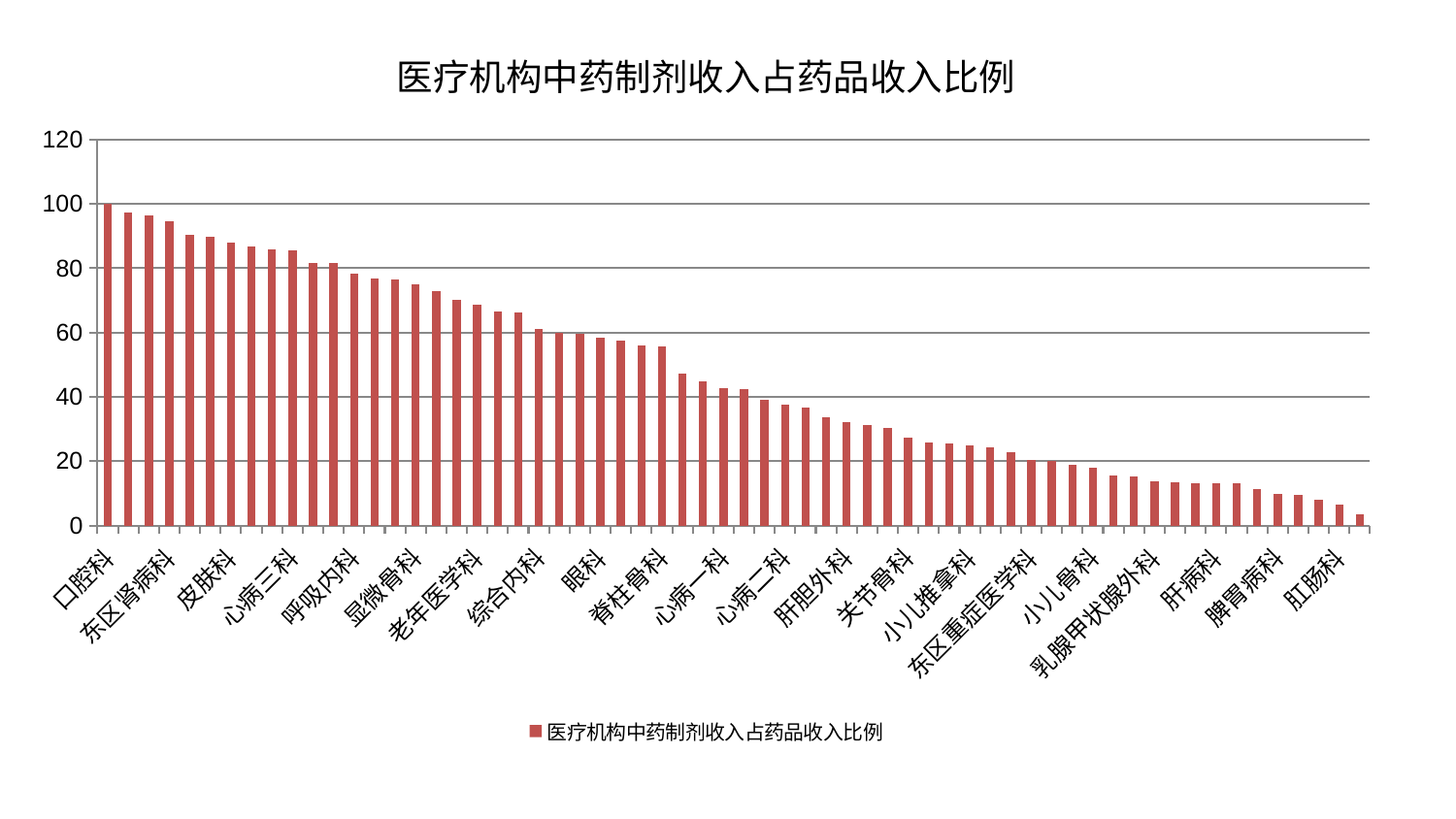

### Chart: 医疗机构中药制剂收入占药品收入比例

| Category | 医疗机构中药制剂收入占药品收入比例 |
|---|---|
| 口腔科 | 100.00000000000001 |
| 神经内科 | 97.22796879858936 |
| 胸外科 | 96.56604650828437 |
| 东区肾病科 | 94.53485941745491 |
| 心病四科 | 90.2621001480527 |
| 脑病三科 | 89.84601317123942 |
| 皮肤科 | 88.08819213241473 |
| 中医外治中心 | 86.62496283784523 |
| 康复科 | 85.9849694463399 |
| 心病三科 | 85.68770676265827 |
| 神经外科 | 81.69962465248653 |
| 骨科 | 81.53189138201215 |
| 呼吸内科 | 78.26192310977883 |
| 脑病一科 | 76.73984827028404 |
| 治未病中心 | 76.63112332212002 |
| 显微骨科 | 75.13420981320978 |
| 内分泌科 | 72.75116865007806 |
| 周围血管科 | 70.13101510641103 |
| 老年医学科 | 68.77432886385616 |
| 医院 | 66.55125307944337 |
| 泌尿外科 | 66.13345398956304 |
| 综合内科 | 61.127237041568634 |
| 运动损伤骨科 | 59.781997417260776 |
| 脾胃科消化科合并 | 59.644593760526284 |
| 眼科 | 58.31217170887514 |
| 儿科 | 57.413080441696074 |
| 创伤骨科 | 55.951231647384155 |
| 脊柱骨科 | 55.690368370036 |
| 妇二科 | 47.298629959882 |
| 推拿科 | 44.938000738270894 |
| 心病一科 | 42.76771757924067 |
| 肾病科 | 42.348368482353564 |
| 微创骨科 | 39.161221263578966 |
| 心病二科 | 37.672857470218794 |
| 耳鼻喉科 | 36.56942627111554 |
| 血液科 | 33.75034803470524 |
| 肝胆外科 | 32.07820244566394 |
| 西区重症医学科 | 31.185160106044922 |
| 肿瘤内科 | 30.46253162761032 |
| 关节骨科 | 27.223507993876225 |
| 中医经典科 | 25.94538525288967 |
| 普通外科 | 25.433112667631065 |
| 小儿推拿科 | 24.840500226808967 |
| 心血管内科 | 24.24507428954938 |
| 妇科 | 22.745070870659706 |
| 东区重症医学科 | 20.289129410586355 |
| 脑病二科 | 20.11006126452099 |
| 美容皮肤科 | 18.741422109703283 |
| 小儿骨科 | 18.004080713496435 |
| 产科 | 15.586571002453507 |
| 妇科妇二科合并 | 15.250001017779423 |
| 乳腺甲状腺外科 | 13.798047858146154 |
| 风湿病科 | 13.43862898883694 |
| 针灸科 | 13.195703184738282 |
| 肝病科 | 13.16400706002265 |
| 消化内科 | 13.125966505990936 |
| 男科 | 11.37728024105493 |
| 脾胃病科 | 9.79157135738655 |
| 重症医学科 | 9.475345512999288 |
| 肾脏内科 | 8.129202447634487 |
| 肛肠科 | 6.392625711365406 |
| 身心医学科 | 3.440220359257595 |
88